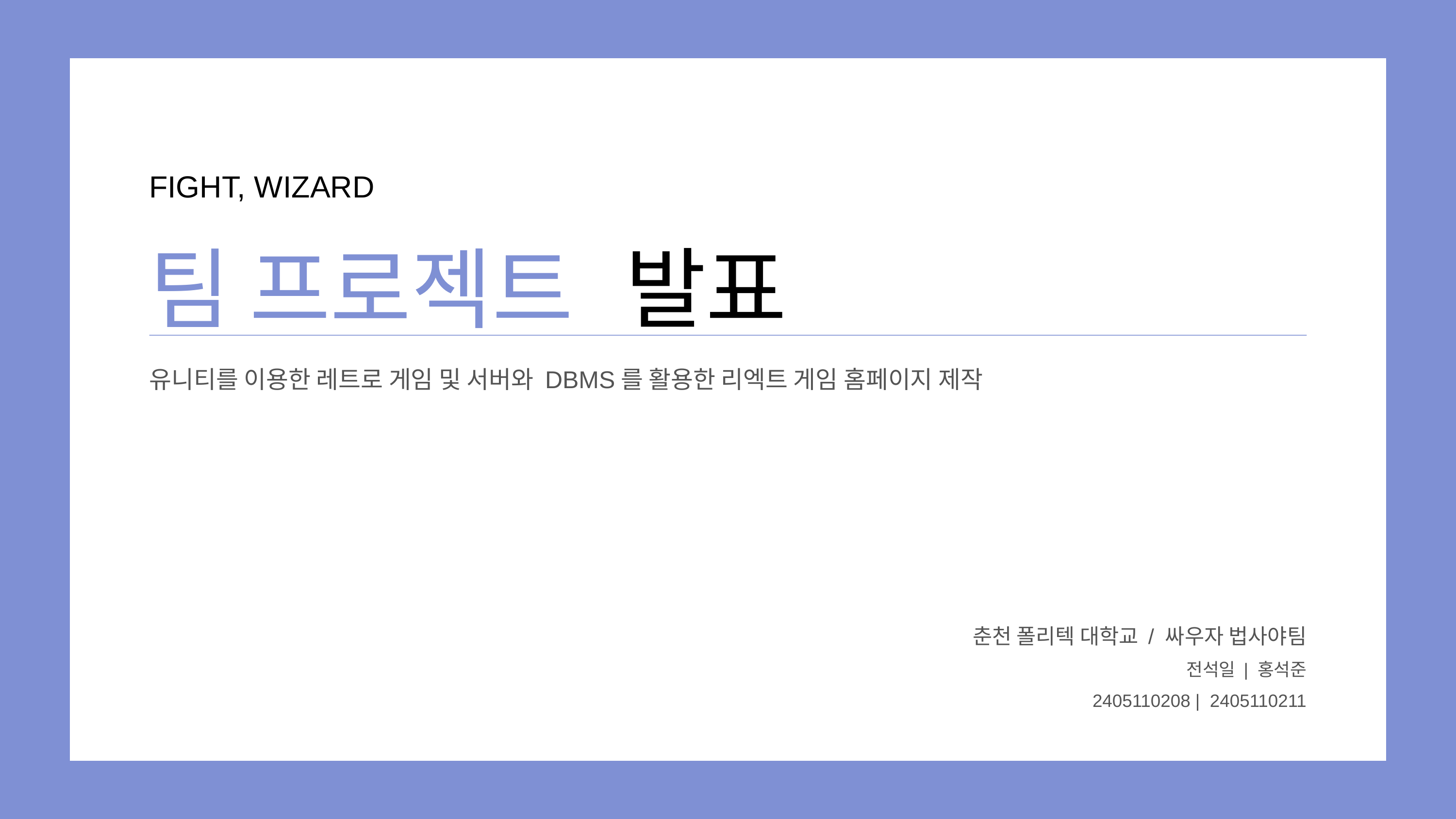

FIGHT, WIZARD
발표
팀 프로젝트

유니티를 이용한 레트로 게임 및 서버와 DBMS를 활용한 리엑트 게임 홈페이지 제작
춘천 폴리텍 대학교 / 싸우자 법사야팀
전석일 | 홍석준
2405110208 |  2405110211